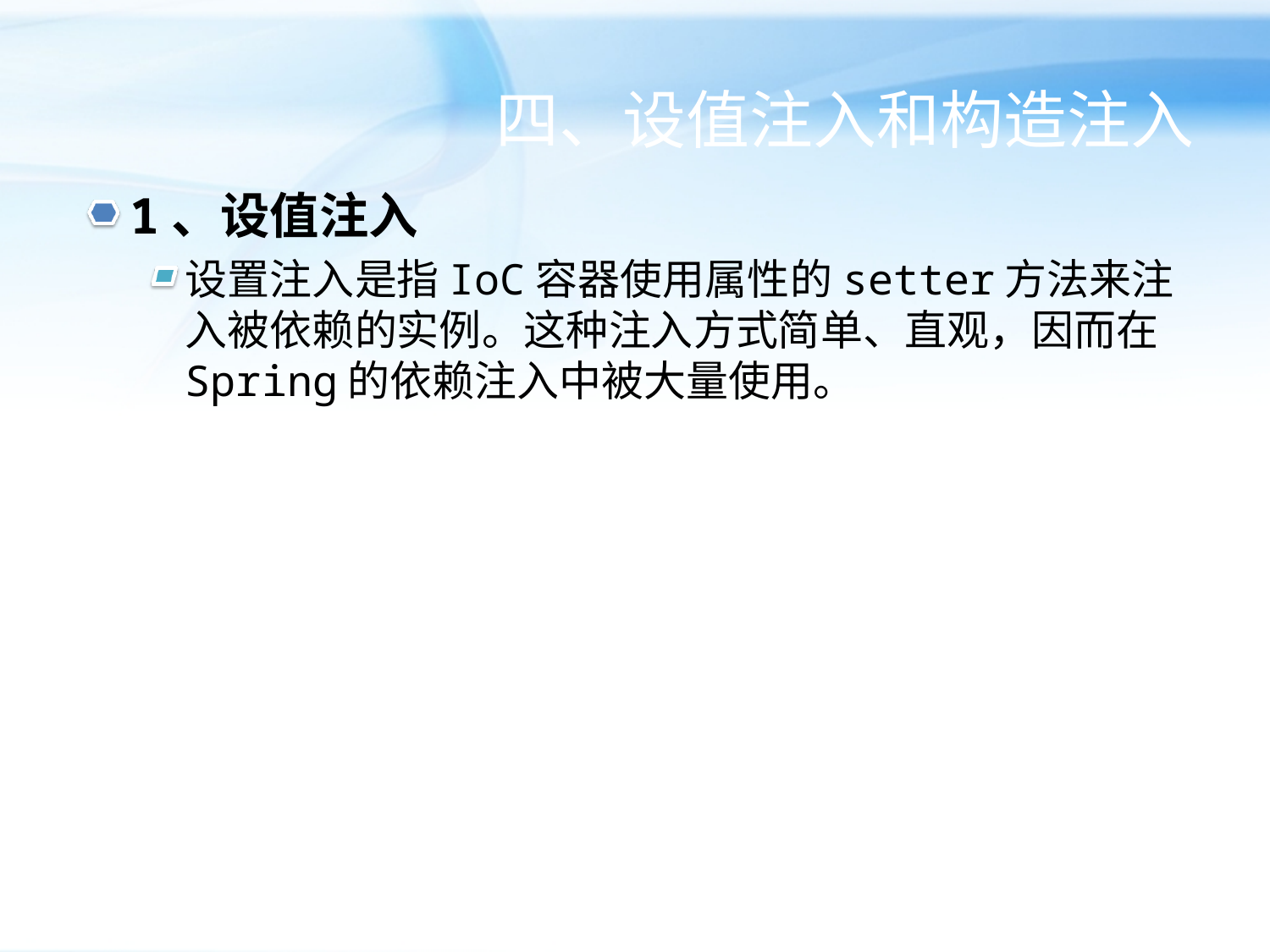

# 四、设值注入和构造注入
1、设值注入
设置注入是指IoC容器使用属性的setter方法来注入被依赖的实例。这种注入方式简单、直观，因而在Spring的依赖注入中被大量使用。